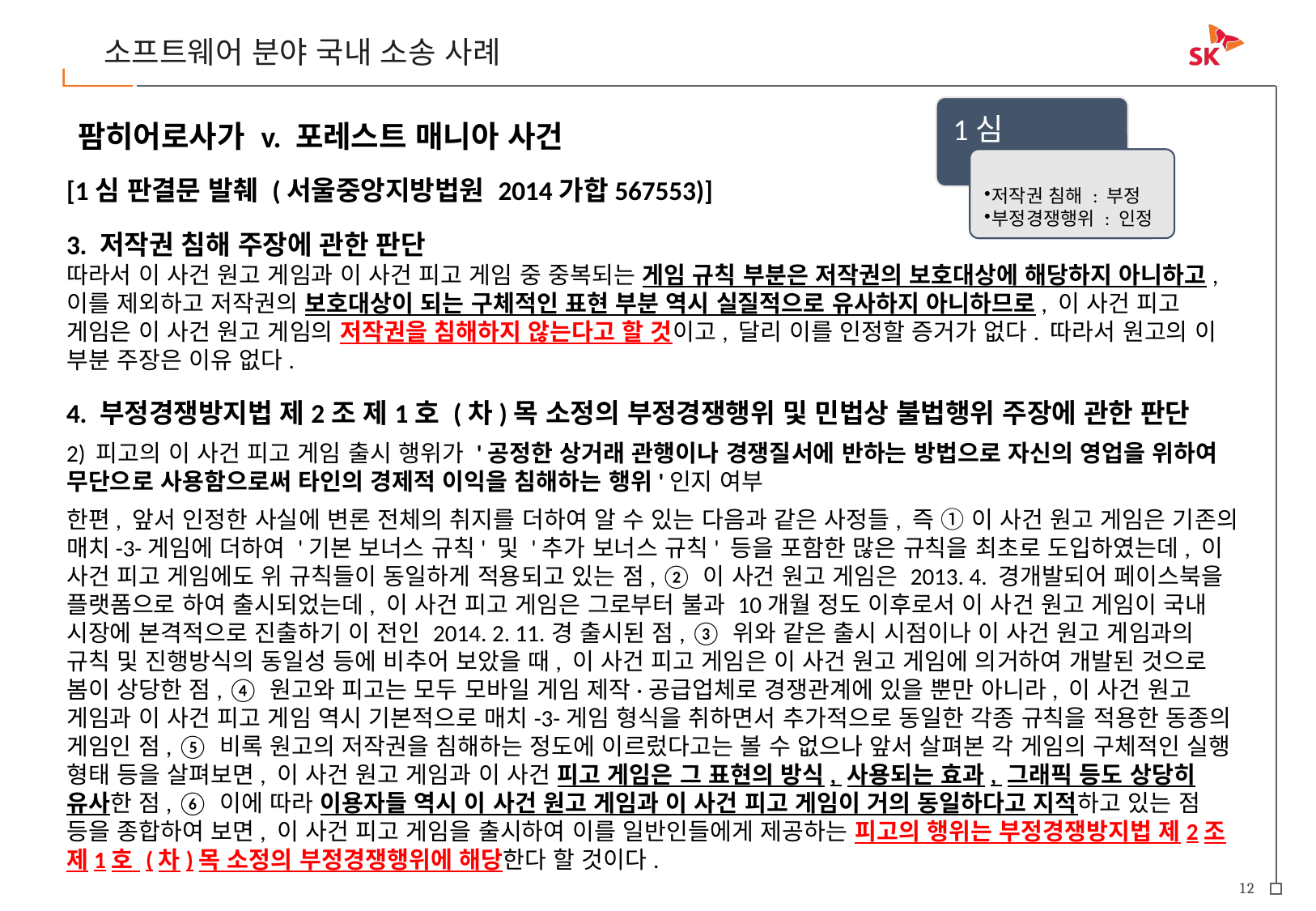

소프트웨어 분야 국내 소송 사례

1심

저작권 침해 : 부정
부정경쟁행위 : 인정
팜히어로사가 v. 포레스트 매니아 사건
[1심 판결문 발췌 (서울중앙지방법원 2014가합567553)]

3. 저작권 침해 주장에 관한 판단
따라서 이 사건 원고 게임과 이 사건 피고 게임 중 중복되는 게임 규칙 부분은 저작권의 보호대상에 해당하지 아니하고, 이를 제외하고 저작권의 보호대상이 되는 구체적인 표현 부분 역시 실질적으로 유사하지 아니하므로, 이 사건 피고 게임은 이 사건 원고 게임의 저작권을 침해하지 않는다고 할 것이고, 달리 이를 인정할 증거가 없다. 따라서 원고의 이 부분 주장은 이유 없다.

4. 부정경쟁방지법 제2조 제1호 (차)목 소정의 부정경쟁행위 및 민법상 불법행위 주장에 관한 판단
2) 피고의 이 사건 피고 게임 출시 행위가 '공정한 상거래 관행이나 경쟁질서에 반하는 방법으로 자신의 영업을 위하여 무단으로 사용함으로써 타인의 경제적 이익을 침해하는 행위'인지 여부
한편, 앞서 인정한 사실에 변론 전체의 취지를 더하여 알 수 있는 다음과 같은 사정들, 즉 ① 이 사건 원고 게임은 기존의 매치-3-게임에 더하여 '기본 보너스 규칙' 및 '추가 보너스 규칙' 등을 포함한 많은 규칙을 최초로 도입하였는데, 이 사건 피고 게임에도 위 규칙들이 동일하게 적용되고 있는 점, ② 이 사건 원고 게임은 2013. 4. 경개발되어 페이스북을 플랫폼으로 하여 출시되었는데, 이 사건 피고 게임은 그로부터 불과 10개월 정도 이후로서 이 사건 원고 게임이 국내 시장에 본격적으로 진출하기 이 전인 2014. 2. 11.경 출시된 점, ③ 위와 같은 출시 시점이나 이 사건 원고 게임과의 규칙 및 진행방식의 동일성 등에 비추어 보았을 때, 이 사건 피고 게임은 이 사건 원고 게임에 의거하여 개발된 것으로 봄이 상당한 점, ④ 원고와 피고는 모두 모바일 게임 제작·공급업체로 경쟁관계에 있을 뿐만 아니라, 이 사건 원고 게임과 이 사건 피고 게임 역시 기본적으로 매치-3-게임 형식을 취하면서 추가적으로 동일한 각종 규칙을 적용한 동종의 게임인 점, ⑤ 비록 원고의 저작권을 침해하는 정도에 이르렀다고는 볼 수 없으나 앞서 살펴본 각 게임의 구체적인 실행 형태 등을 살펴보면, 이 사건 원고 게임과 이 사건 피고 게임은 그 표현의 방식, 사용되는 효과, 그래픽 등도 상당히 유사한 점, ⑥ 이에 따라 이용자들 역시 이 사건 원고 게임과 이 사건 피고 게임이 거의 동일하다고 지적하고 있는 점 등을 종합하여 보면, 이 사건 피고 게임을 출시하여 이를 일반인들에게 제공하는 피고의 행위는 부정경쟁방지법 제2조 제1호 (차)목 소정의 부정경쟁행위에 해당한다 할 것이다.